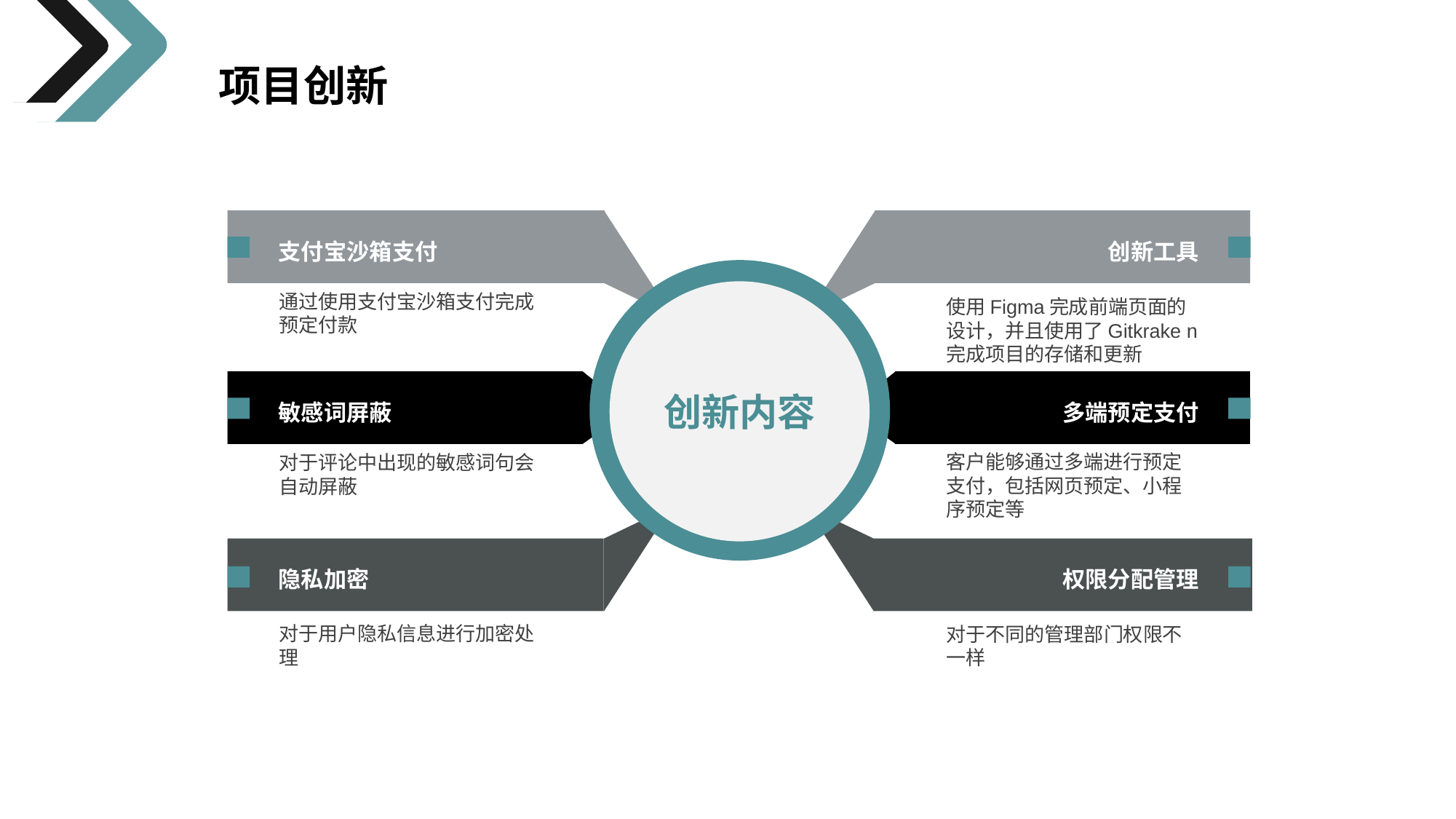

项目创新

支付宝沙箱支付
创新工具

创新内容
通过使用支付宝沙箱支付完成预定付款
使用Figma完成前端页面的设计，并且使用了Gitkrake n完成项目的存储和更新

敏感词屏蔽
多端预定支付

对于评论中出现的敏感词句会自动屏蔽
客户能够通过多端进行预定支付，包括网页预定、小程序预定等

隐私加密
权限分配管理

对于用户隐私信息进行加密处理
对于不同的管理部门权限不一样